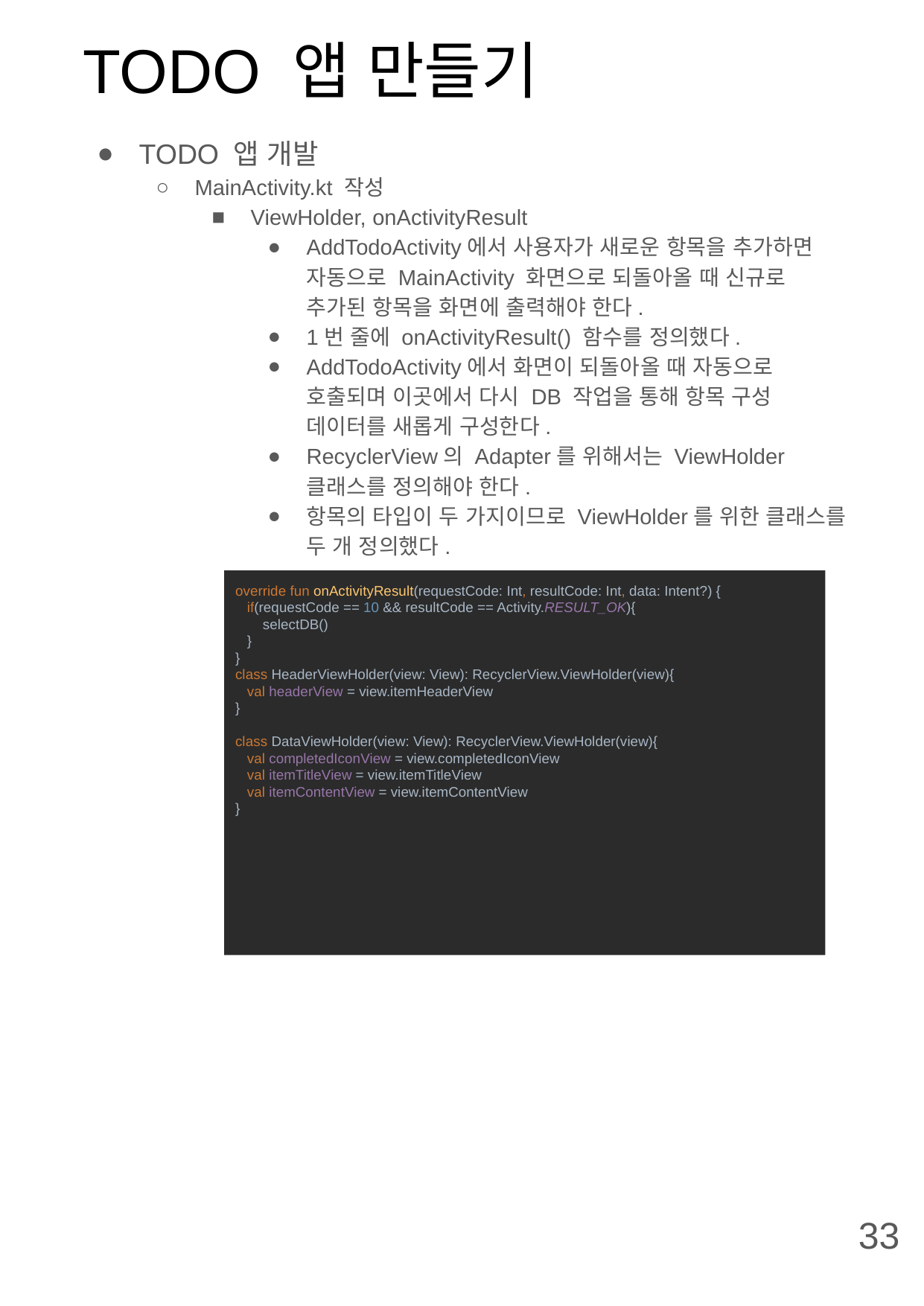

# TODO 앱 만들기
TODO 앱 개발
MainActivity.kt 작성
ViewHolder, onActivityResult
AddTodoActivity에서 사용자가 새로운 항목을 추가하면 자동으로 MainActivity 화면으로 되돌아올 때 신규로 추가된 항목을 화면에 출력해야 한다.
1번 줄에 onActivityResult() 함수를 정의했다.
AddTodoActivity에서 화면이 되돌아올 때 자동으로 호출되며 이곳에서 다시 DB 작업을 통해 항목 구성 데이터를 새롭게 구성한다.
RecyclerView의 Adapter를 위해서는 ViewHolder 클래스를 정의해야 한다.
항목의 타입이 두 가지이므로 ViewHolder를 위한 클래스를 두 개 정의했다.
override fun onActivityResult(requestCode: Int, resultCode: Int, data: Intent?) {
   if(requestCode == 10 && resultCode == Activity.RESULT_OK){
       selectDB()
   }
}
class HeaderViewHolder(view: View): RecyclerView.ViewHolder(view){
   val headerView = view.itemHeaderView
}

class DataViewHolder(view: View): RecyclerView.ViewHolder(view){
   val completedIconView = view.completedIconView
   val itemTitleView = view.itemTitleView
   val itemContentView = view.itemContentView
}
33